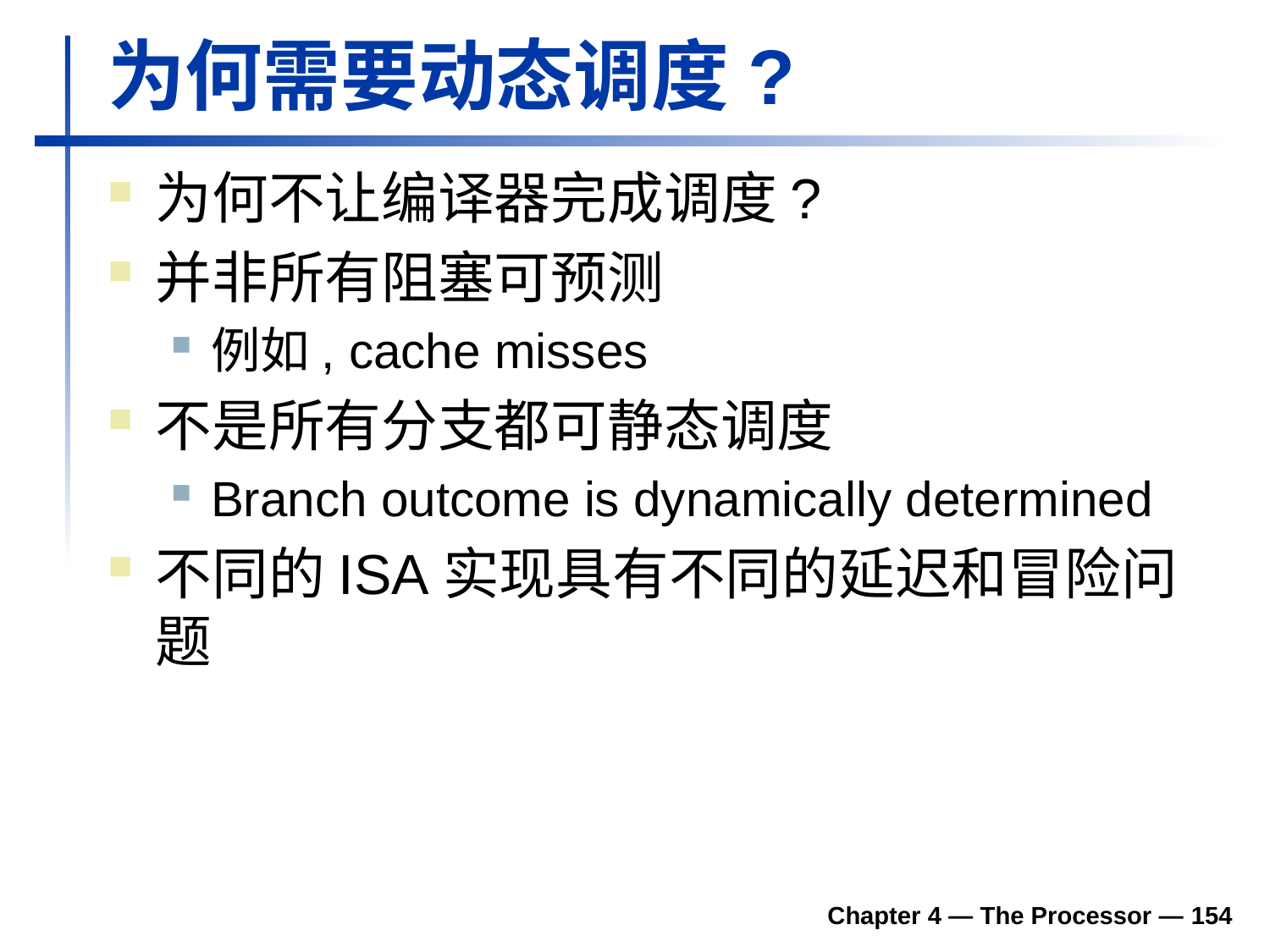

# 为何需要动态调度?
为何不让编译器完成调度?
并非所有阻塞可预测
例如, cache misses
不是所有分支都可静态调度
Branch outcome is dynamically determined
不同的ISA实现具有不同的延迟和冒险问题
Chapter 4 — The Processor — 154